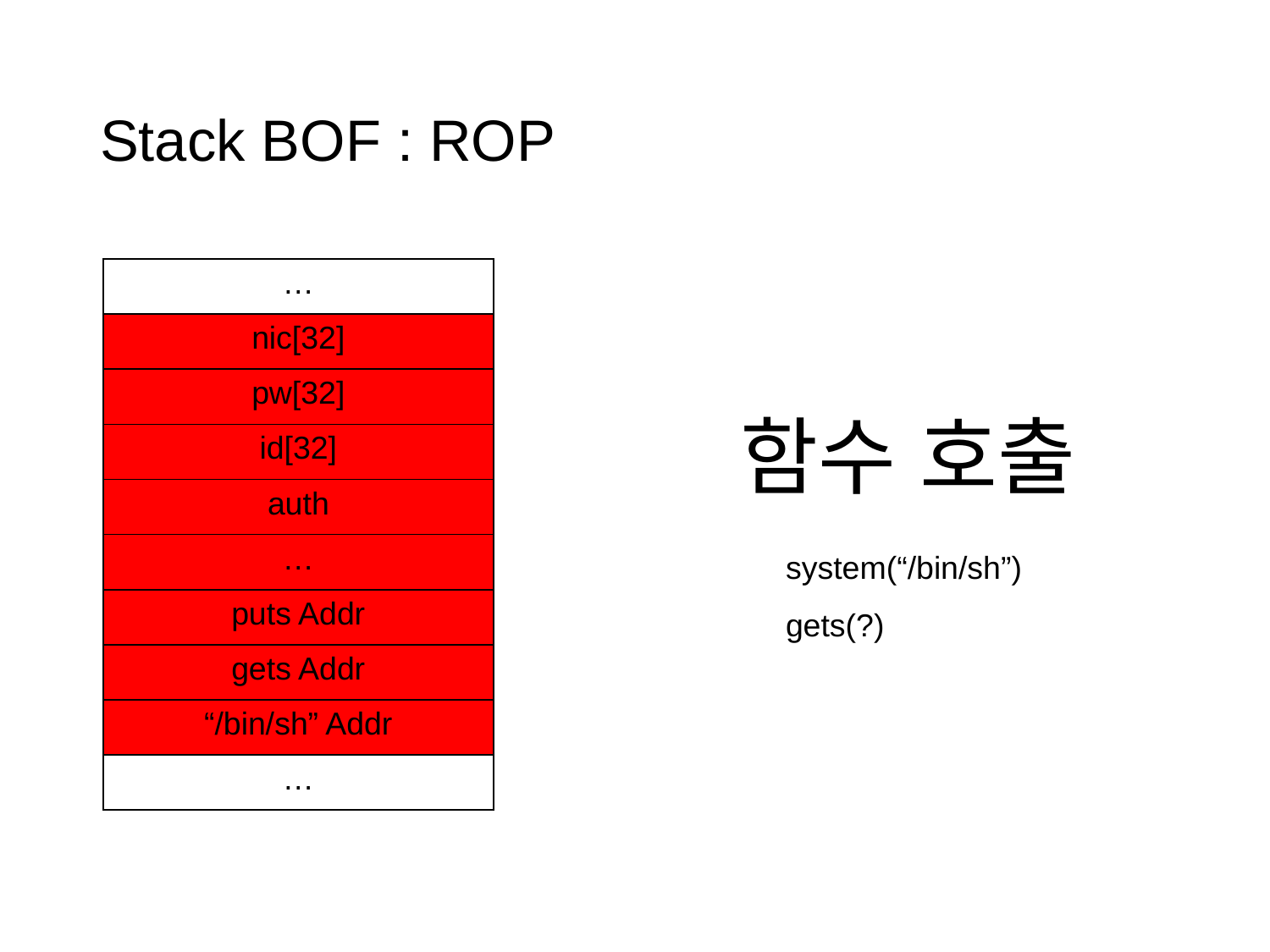

# Stack BOF : ROP
| … |
| --- |
| nic[32] |
| pw[32] |
| id[32] |
| auth |
| … |
| puts Addr |
| gets Addr |
| “/bin/sh” Addr |
| … |
함수 호출
system(“/bin/sh”)
gets(?)